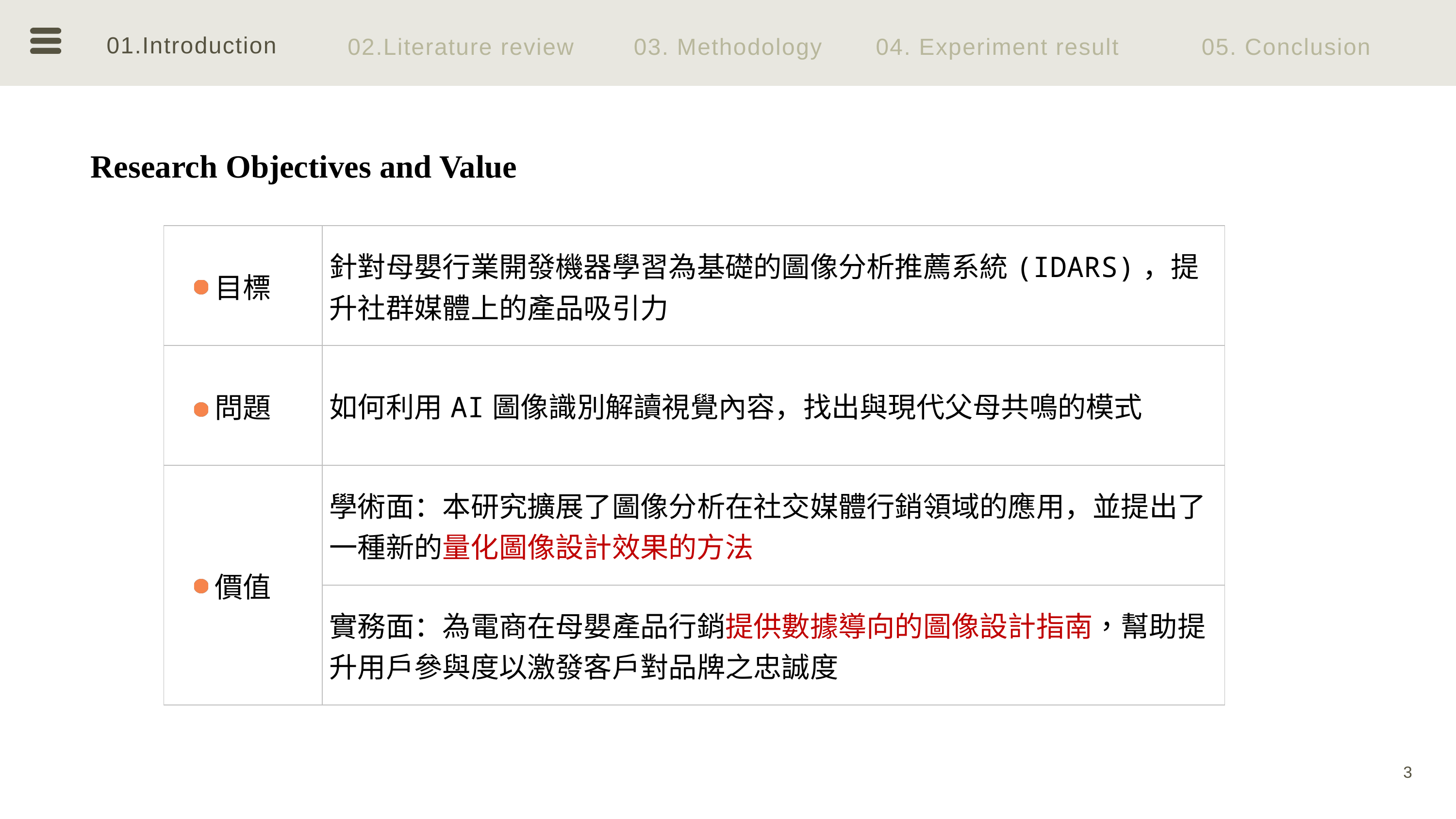

01.Introduction
02.Literature review
03. Methodology
04. Experiment result
05. Conclusion

Research Objectives and Value
| 目標 | 針對母嬰行業開發機器學習為基礎的圖像分析推薦系統(IDARS)，提升社群媒體上的產品吸引力 |
| --- | --- |
| 問題 | 如何利用AI圖像識別解讀視覺內容，找出與現代父母共鳴的模式 |
| 價值 | 學術面：本研究擴展了圖像分析在社交媒體行銷領域的應用，並提出了一種新的量化圖像設計效果的方法 |
|  | 實務面：為電商在母嬰產品行銷提供數據導向的圖像設計指南，幫助提升用戶參與度以激發客戶對品牌之忠誠度 |

3